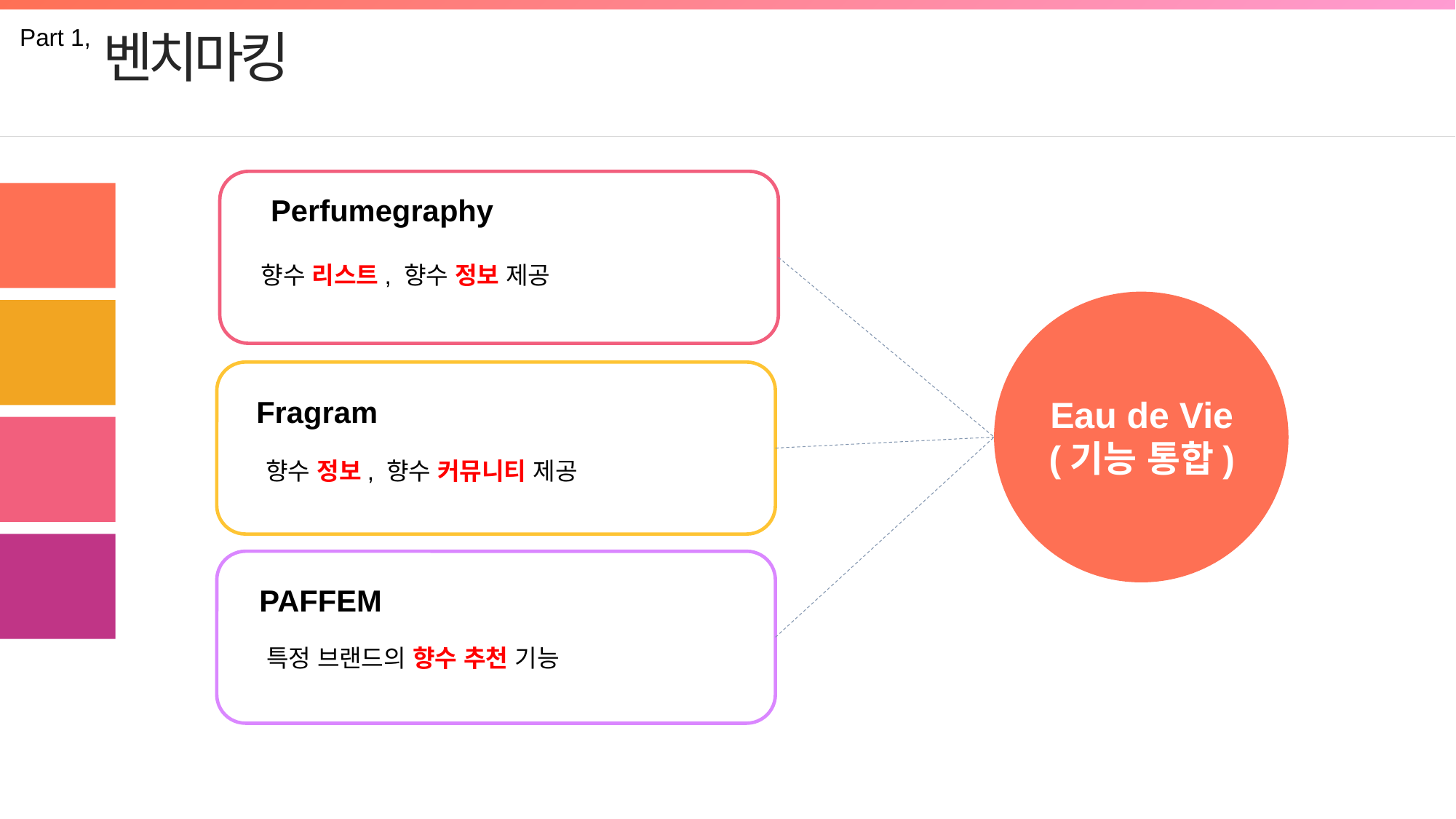

Part 1,
벤치마킹

 Perfumegraphy
향수 리스트, 향수 정보 제공

Eau de Vie
(기능 통합)
Fragram

향수 정보, 향수 커뮤니티 제공

PAFFEM

특정 브랜드의 향수 추천 기능